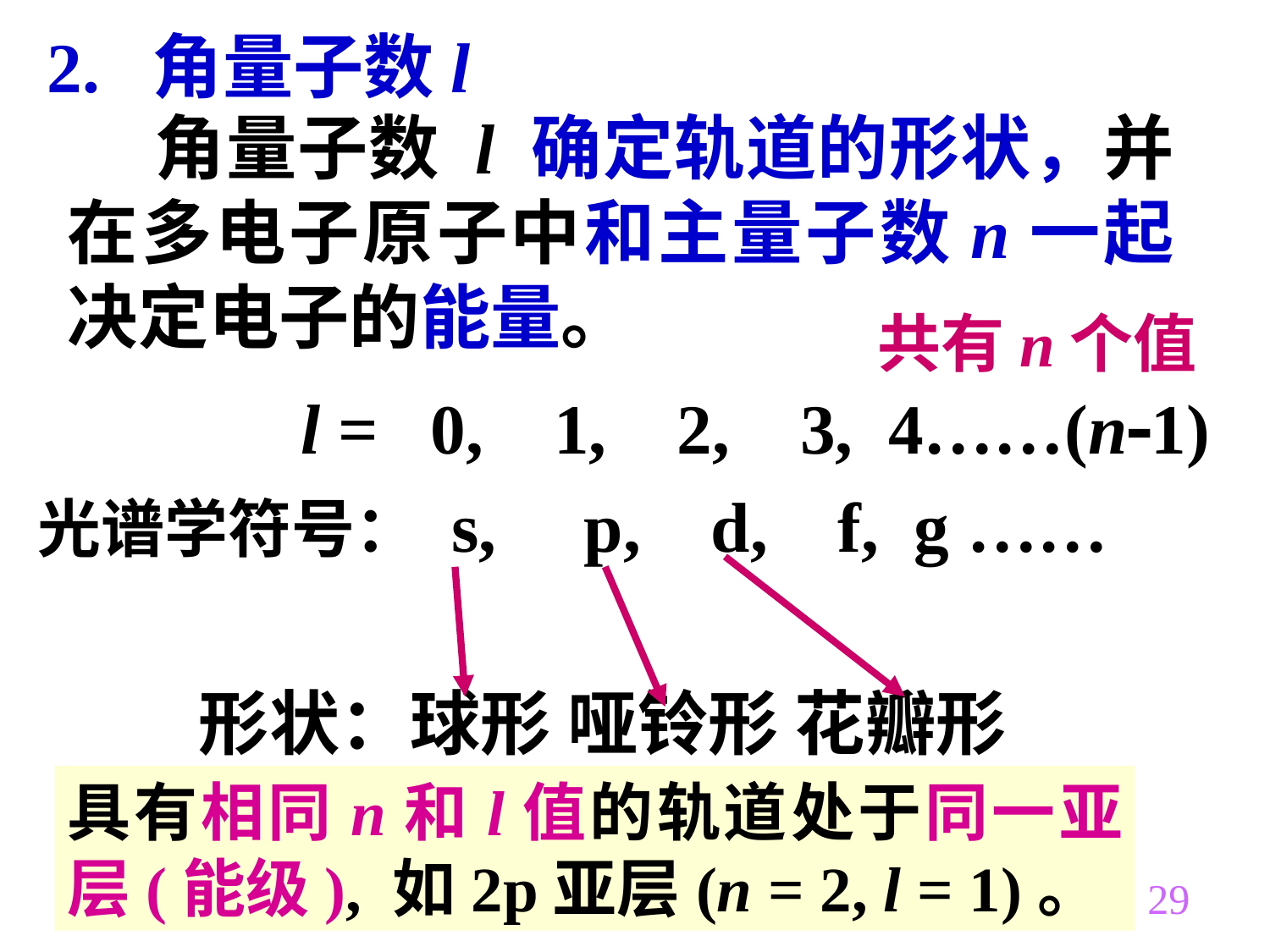

2.  角量子数l
    角量子数 l 确定轨道的形状，并在多电子原子中和主量子数n一起决定电子的能量。
共有n个值
               l =   0,    1,    2,    3,  4……(n−1)
光谱学符号： s,     p,    d,    f,  g ……

         形状：球形 哑铃形 花瓣形

具有相同n和l值的轨道处于同一亚层(能级), 如2p亚层(n = 2, l = 1)。